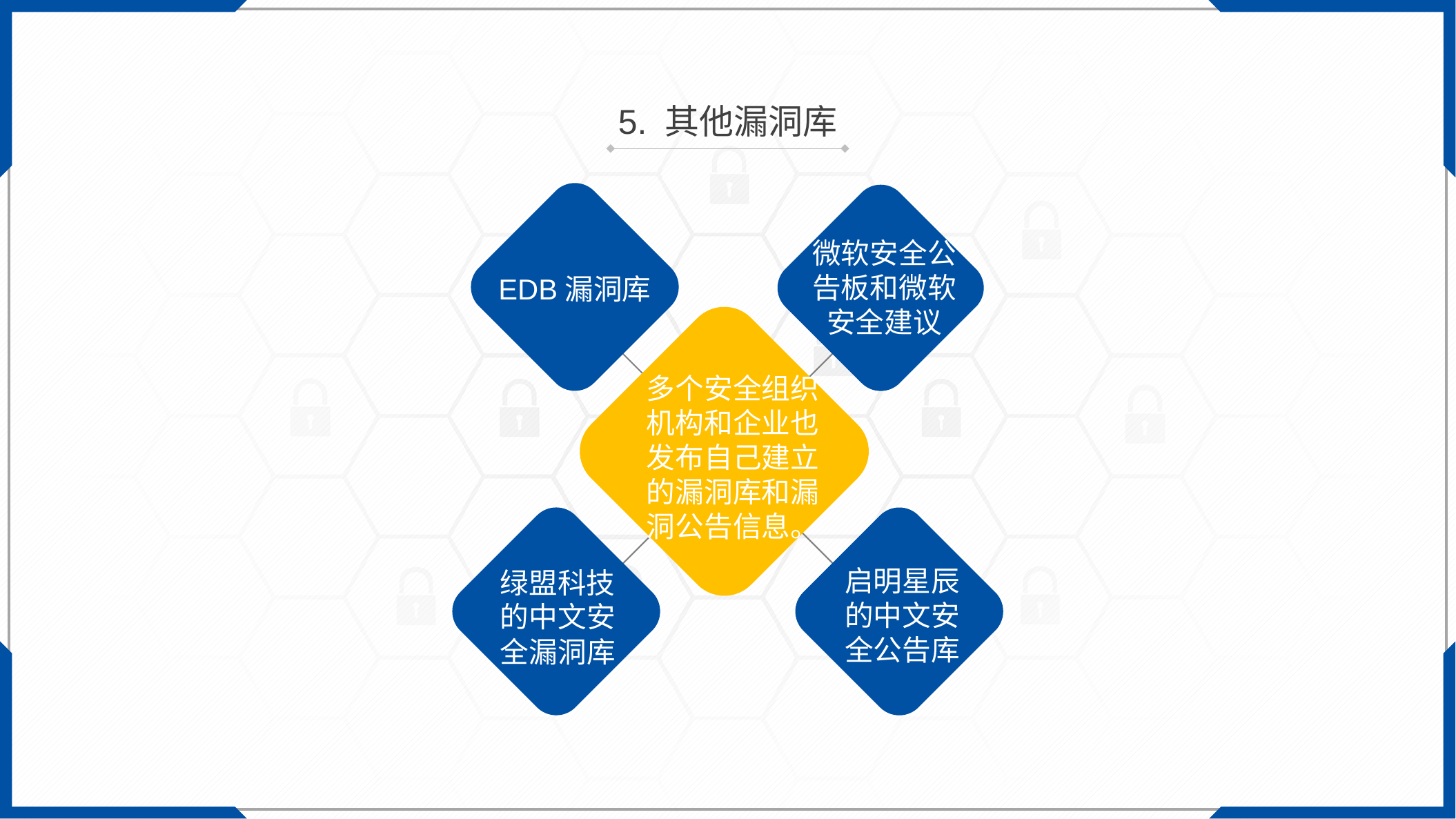

5. 其他漏洞库

微软安全公告板和微软安全建议
EDB漏洞库

多个安全组织机构和企业也发布自己建立的漏洞库和漏洞公告信息。

启明星辰的中文安全公告库
绿盟科技的中文安全漏洞库